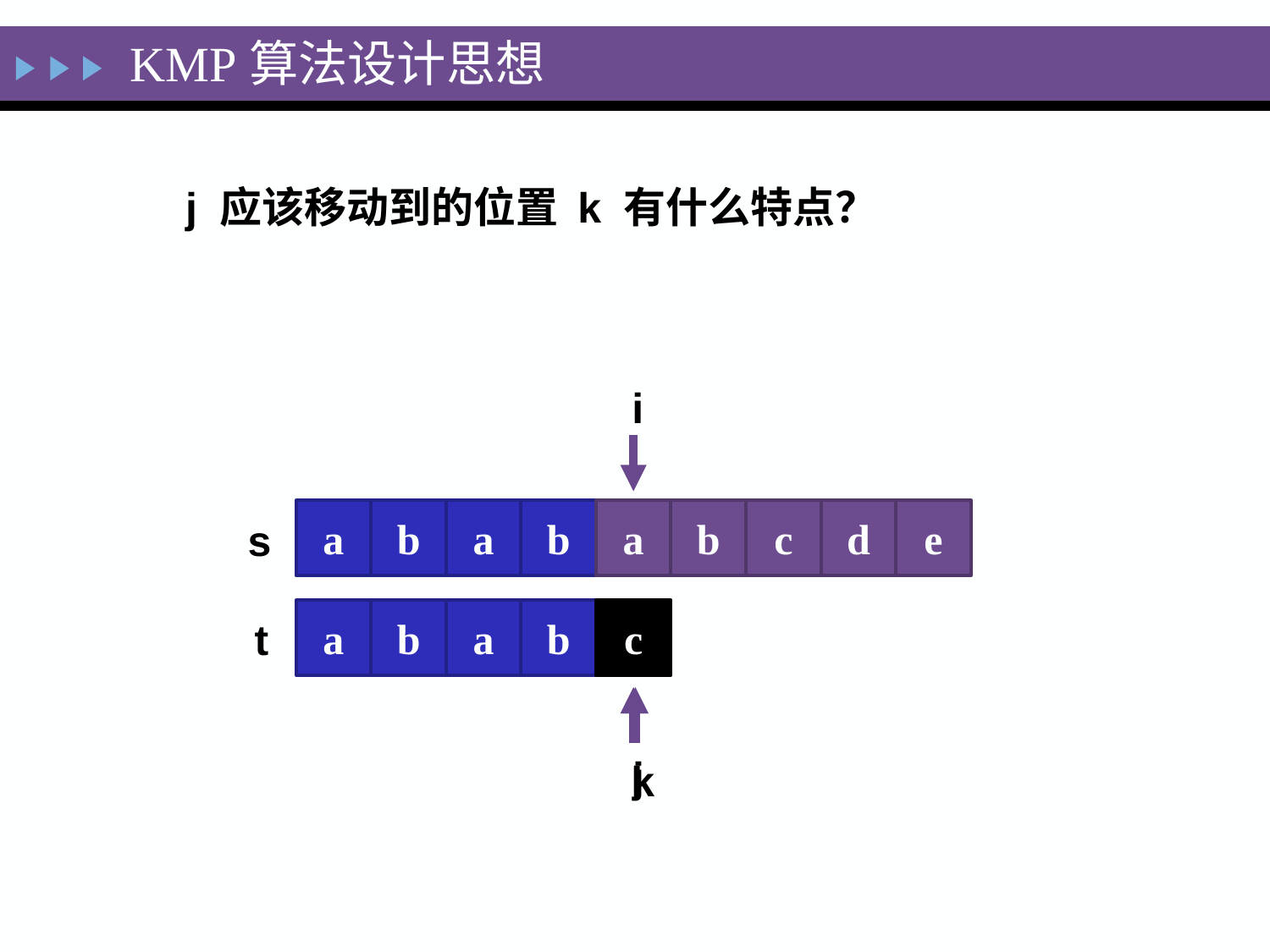

KMP算法设计思想
j 应该移动到的位置 k 有什么特点？
i
a
b
a
b
a
b
c
d
e
s
a
b
a
b
c
t
j
k